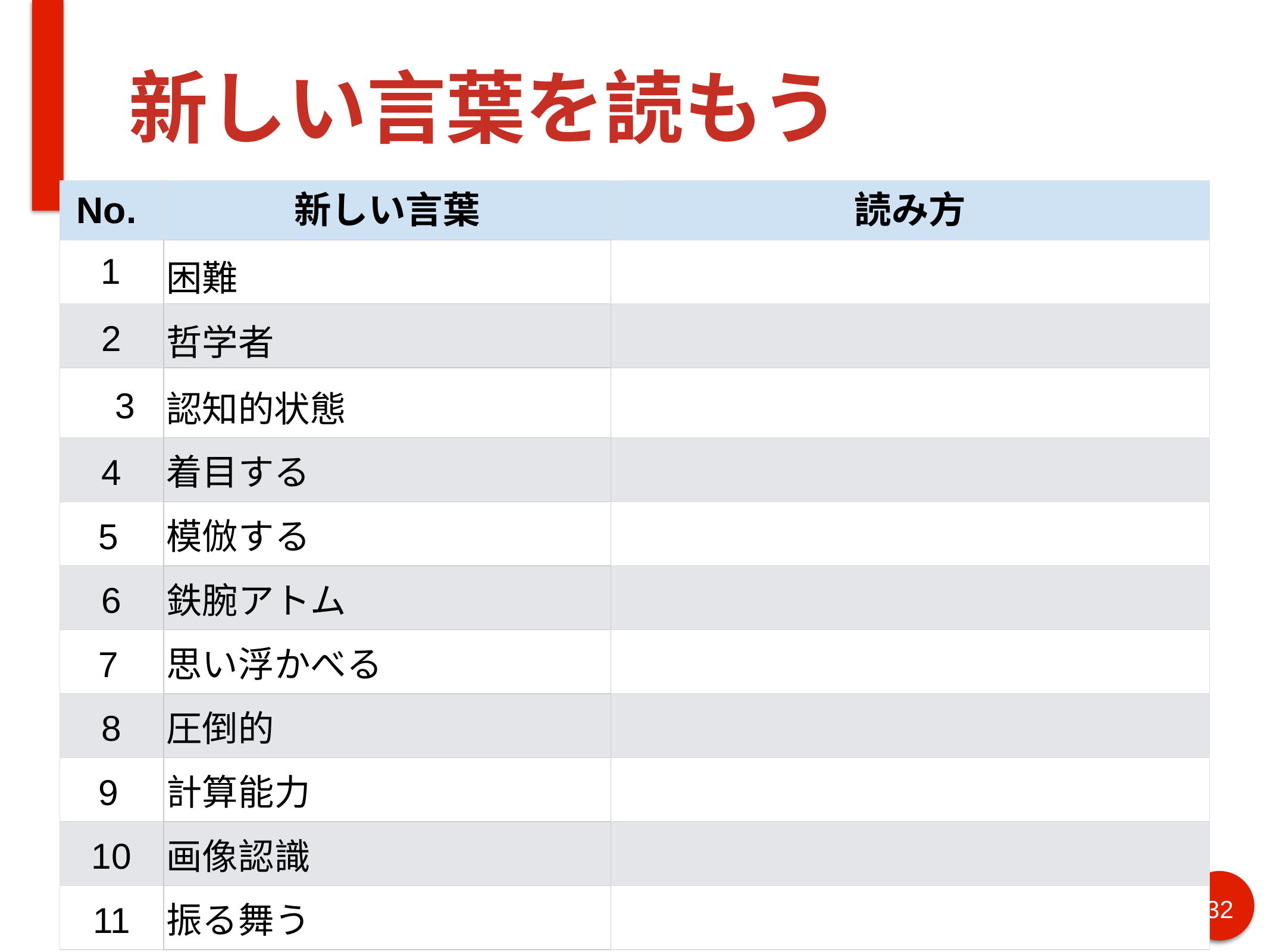

# 新しい言葉を読もう
| No. | 新しい言葉 | 読み方 |
| --- | --- | --- |
| 1 | 困難 |  |
| 2 | 哲学者 |  |
| 3 | 認知的状態 |  |
| 4 | 着目する |  |
| 5 | 模倣する |  |
| 6 | 鉄腕アトム |  |
| 7 | 思い浮かべる |  |
| 8 | 圧倒的 |  |
| 9 | 計算能力 |  |
| 10 | 画像認識 |  |
| 11 | 振る舞う |  |
32